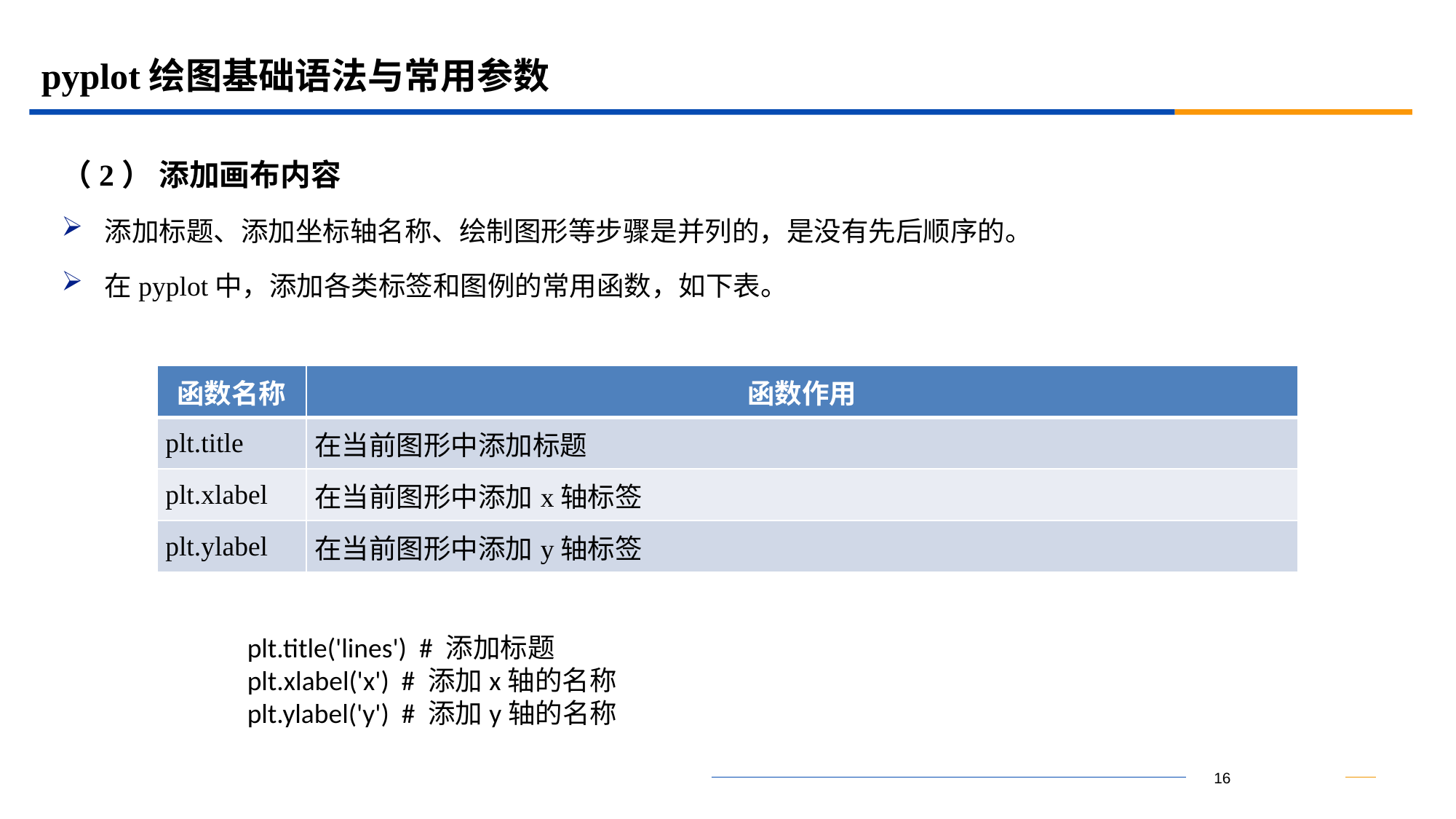

# pyplot绘图基础语法与常用参数
（2） 添加画布内容
添加标题、添加坐标轴名称、绘制图形等步骤是并列的，是没有先后顺序的。
在pyplot中，添加各类标签和图例的常用函数，如下表。

| 函数名称 | 函数作用 |
| --- | --- |
| plt.title | 在当前图形中添加标题 |
| plt.xlabel | 在当前图形中添加x轴标签 |
| plt.ylabel | 在当前图形中添加y轴标签 |
plt.title('lines')  # 添加标题
plt.xlabel('x')  # 添加x轴的名称
plt.ylabel('y')  # 添加y轴的名称